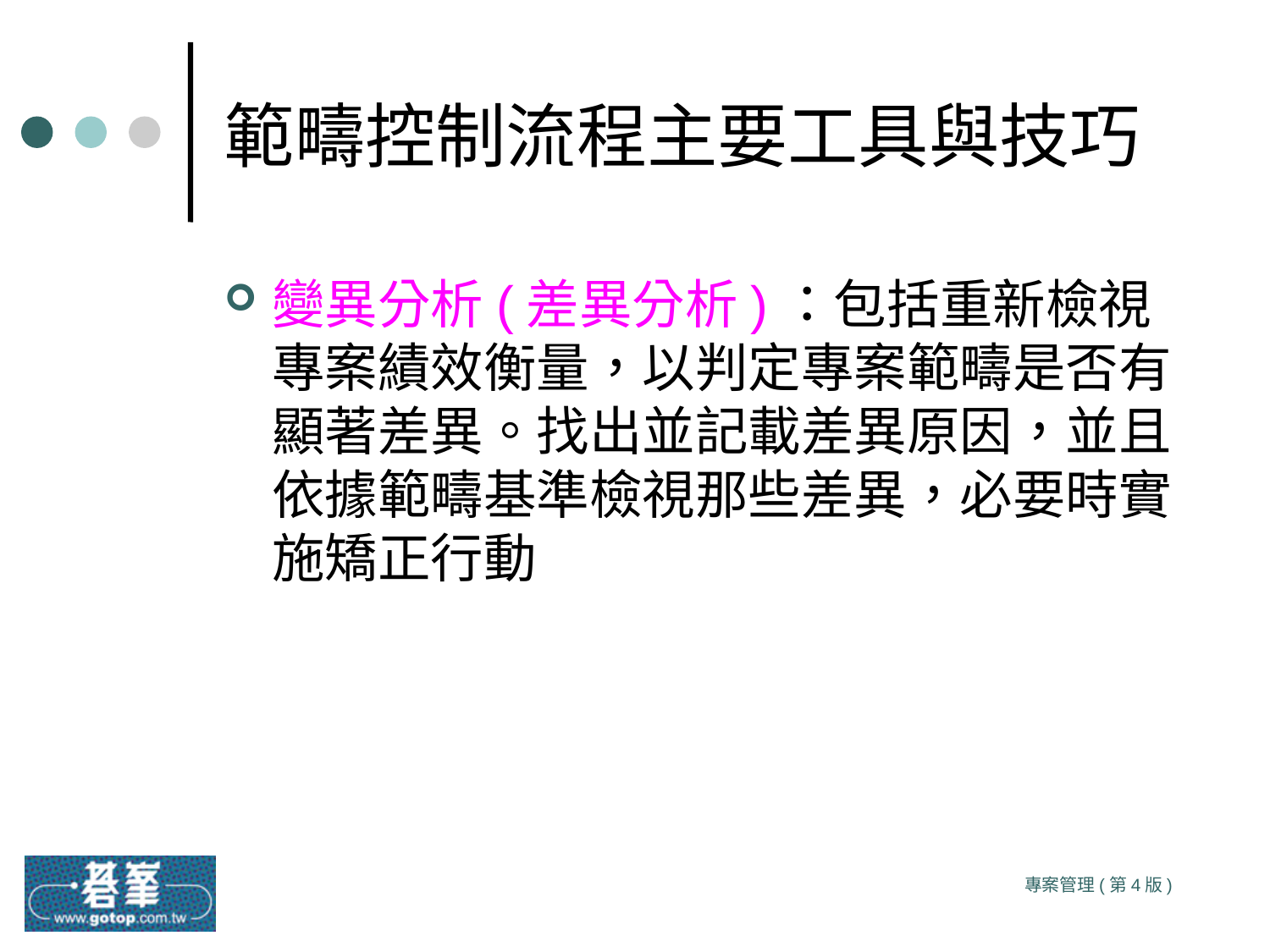

# 範疇控制流程主要工具與技巧
變異分析(差異分析)：包括重新檢視專案績效衡量，以判定專案範疇是否有顯著差異。找出並記載差異原因，並且依據範疇基準檢視那些差異，必要時實施矯正行動
專案管理(第4版)